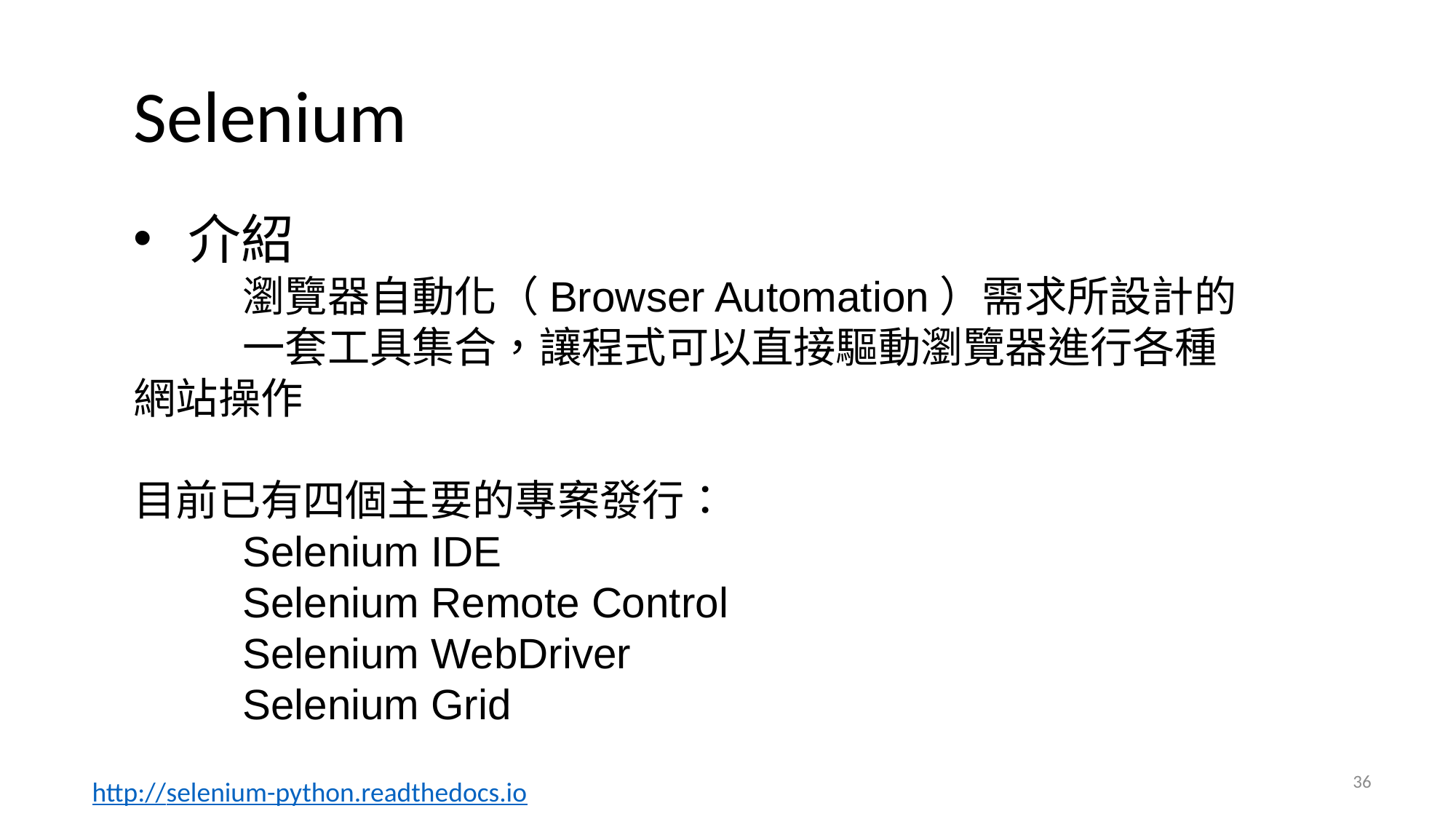

# Selenium
介紹
	瀏覽器自動化（Browser Automation）需求所設計的	一套工具集合，讓程式可以直接驅動瀏覽器進行各種	網站操作

目前已有四個主要的專案發行：
	Selenium IDE
	Selenium Remote Control
	Selenium WebDriver
	Selenium Grid

36
http://selenium-python.readthedocs.io